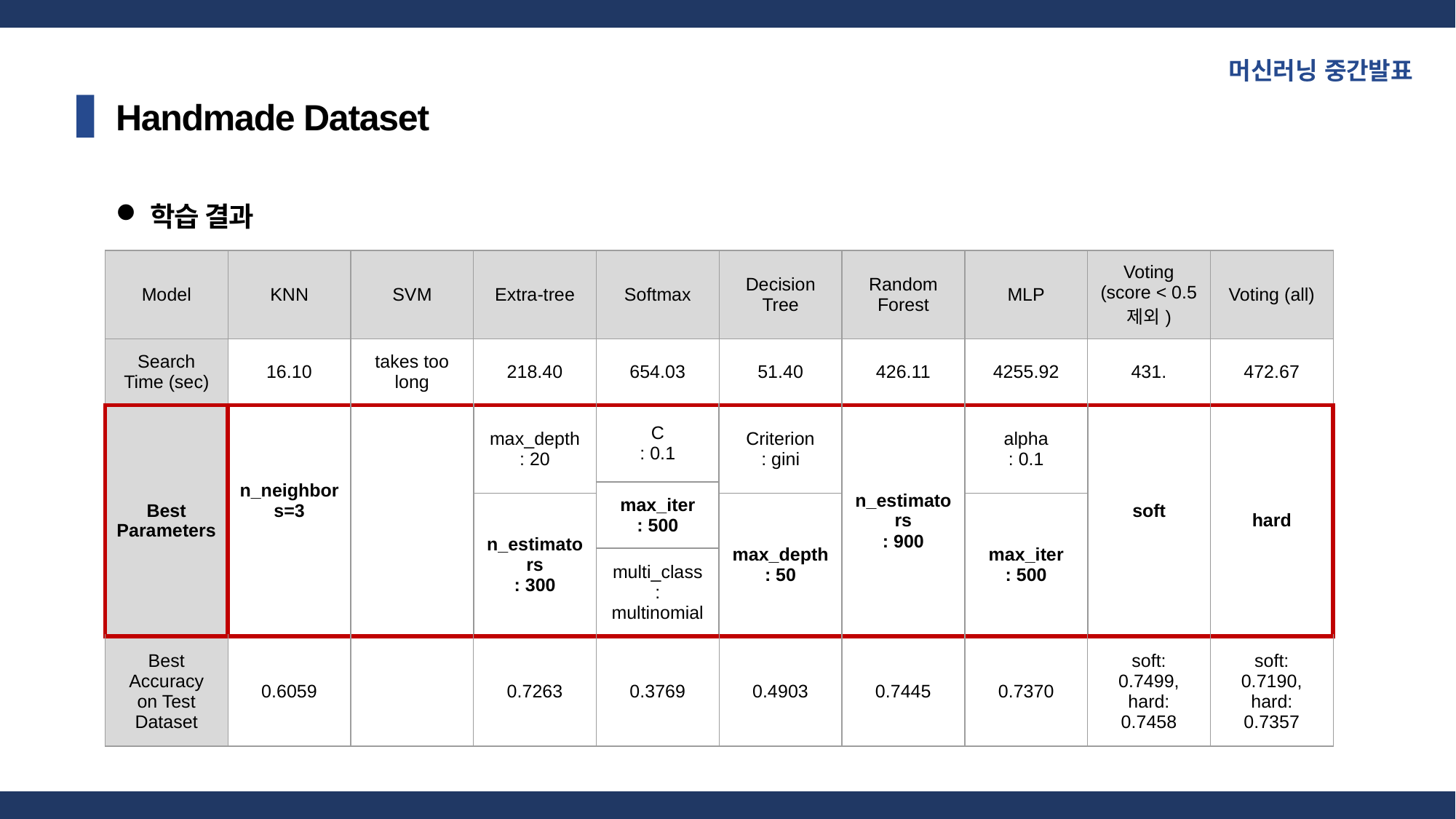

머신러닝 중간발표
Handmade Dataset

학습 결과
| Model | KNN | SVM | Extra-tree | Softmax | Decision Tree | Random Forest | MLP | Voting (score < 0.5 제외) | Voting (all) |
| --- | --- | --- | --- | --- | --- | --- | --- | --- | --- |
| Search Time (sec) | 16.10 | takes too long | 218.40 | 654.03 | 51.40 | 426.11 | 4255.92 | 431. | 472.67 |
| Best Parameters | n\_neighbors=3 |  | max\_depth : 20 | C : 0.1 | Criterion : gini | n\_estimators : 900 | alpha : 0.1 | soft | hard |
|  |  |  |  | max\_iter : 500 |  |  |  |  |  |
|  |  |  | n\_estimators : 300 | max\_iter : 500 | max\_depth : 50 |  | max\_iter : 500 |  |  |
|  |  |  |  | multi\_class : multinomial |  |  |  |  |  |
| Best Accuracy on Test Dataset | 0.6059 |  | 0.7263 | 0.3769 | 0.4903 | 0.7445 | 0.7370 | soft: 0.7499, hard: 0.7458 | soft: 0.7190, hard: 0.7357 |